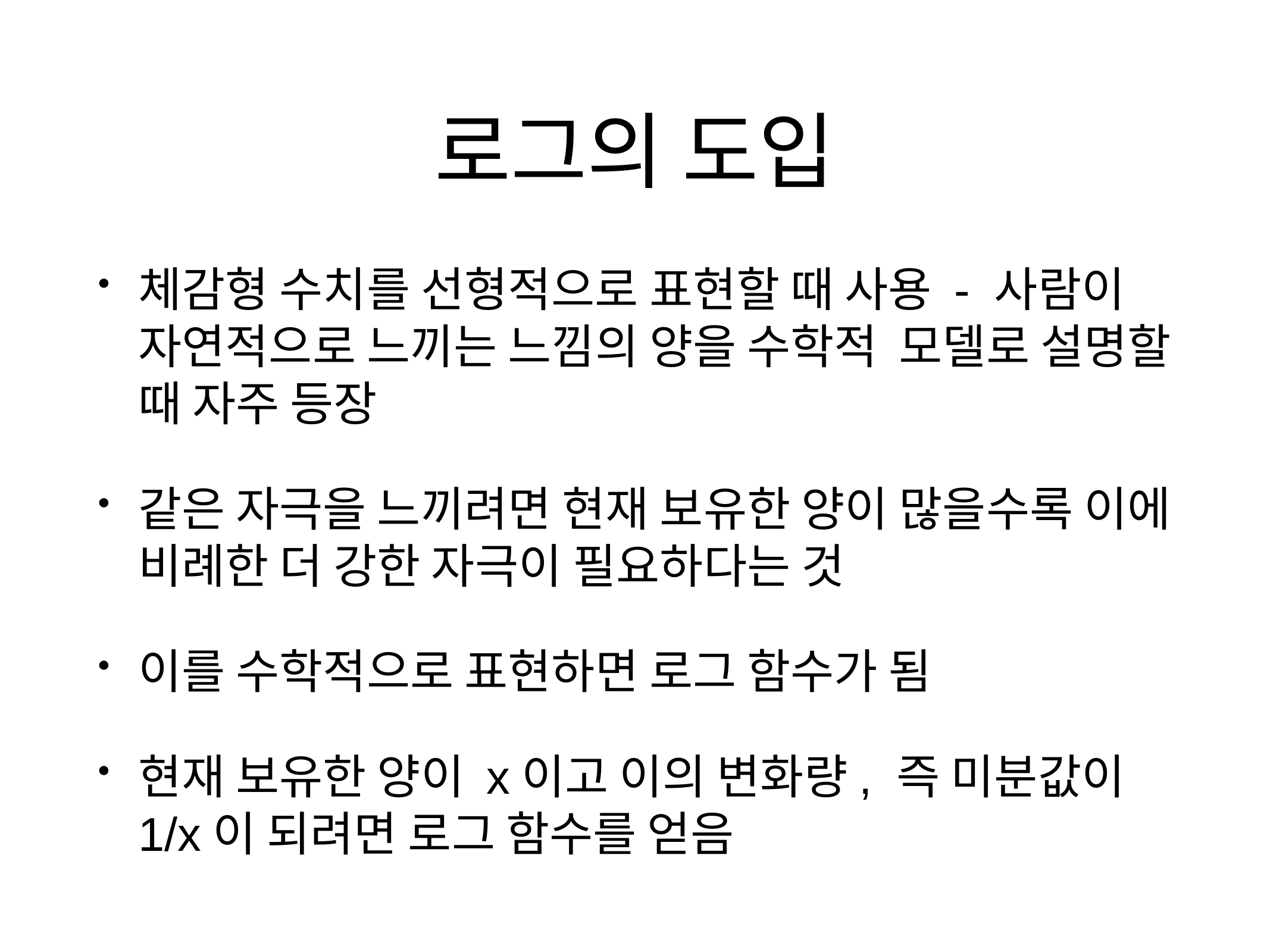

# 로그의 도입
체감형 수치를 선형적으로 표현할 때 사용 - 사람이 자연적으로 느끼는 느낌의 양을 수학적  모델로 설명할 때 자주 등장
같은 자극을 느끼려면 현재 보유한 양이 많을수록 이에 비례한 더 강한 자극이 필요하다는 것
이를 수학적으로 표현하면 로그 함수가 됨
현재 보유한 양이 x이고 이의 변화량, 즉 미분값이 1/x이 되려면 로그 함수를 얻음
186